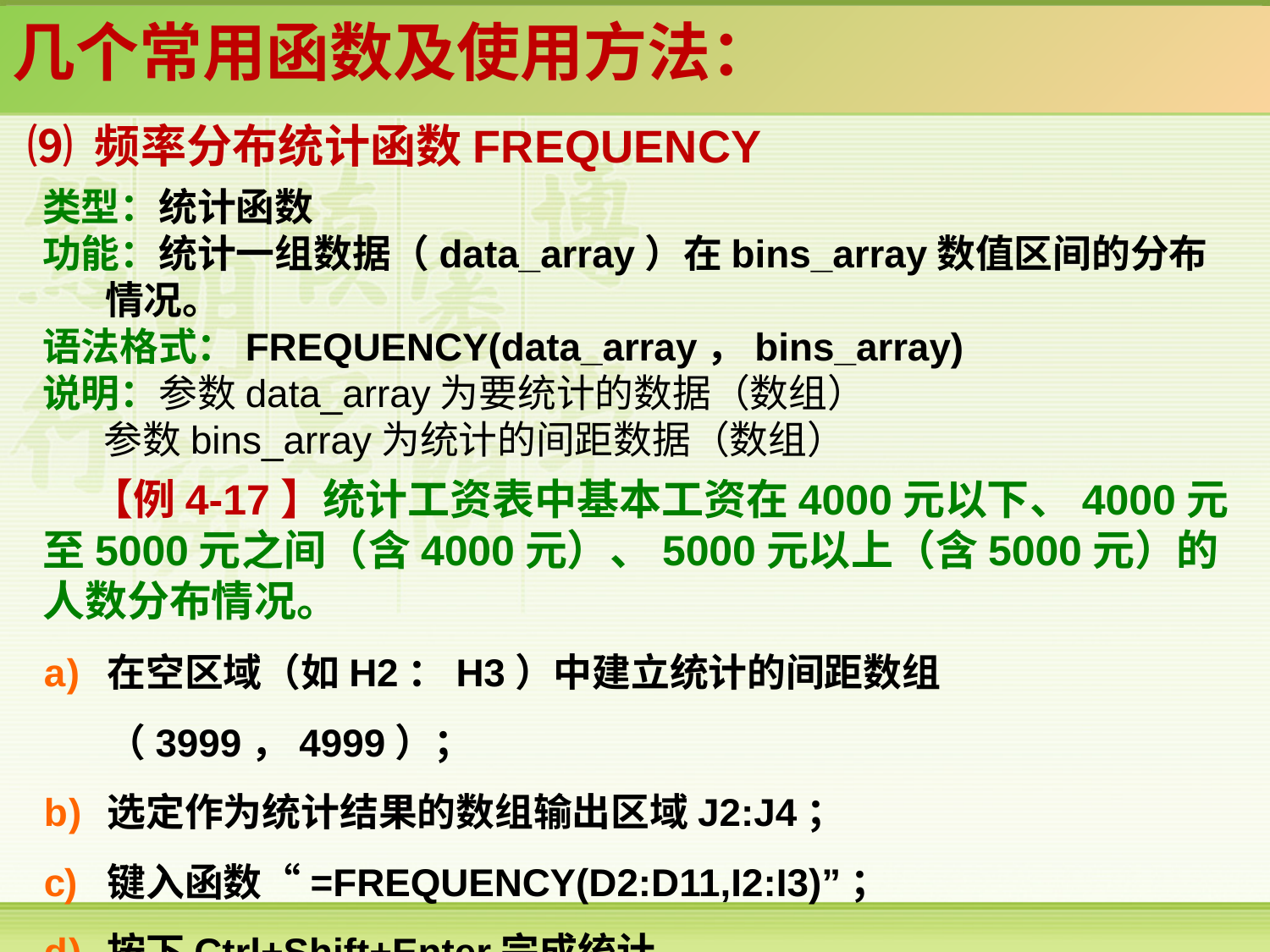

几个常用函数及使用方法：
⑼ 频率分布统计函数FREQUENCY
类型：统计函数
功能：统计一组数据（data_array）在bins_array数值区间的分布
      情况。
语法格式：FREQUENCY(data_array，bins_array)
说明：参数data_array为要统计的数据（数组）
      参数bins_array为统计的间距数据（数组）
    【例4-17】统计工资表中基本工资在4000元以下、4000元至5000元之间（含4000元）、5000元以上（含5000元）的人数分布情况。
在空区域（如H2：H3）中建立统计的间距数组（3999，4999）；
选定作为统计结果的数组输出区域J2:J4；
键入函数“=FREQUENCY(D2:D11,I2:I3)”；
按下Ctrl+Shift+Enter完成统计。

82